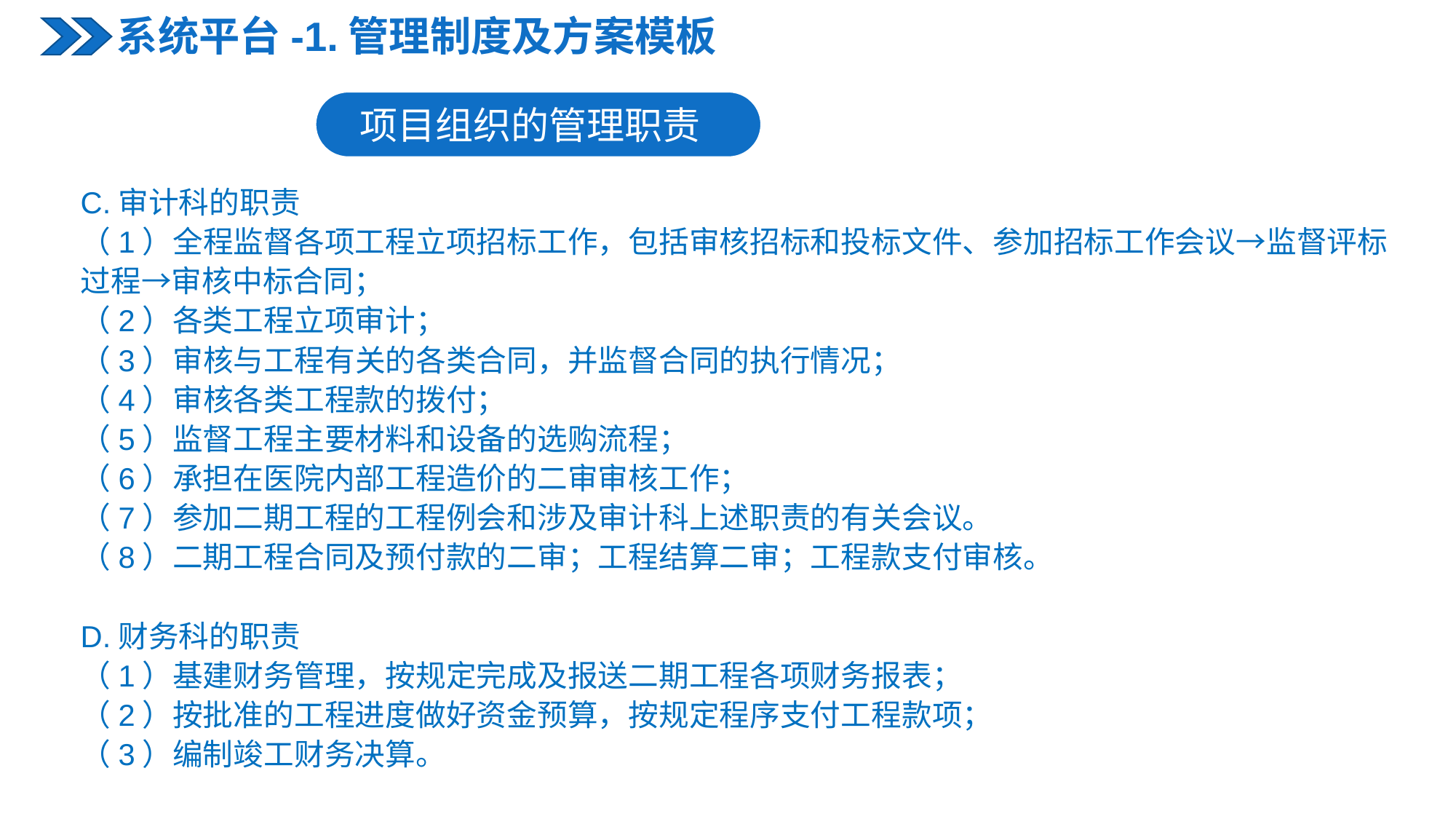

系统平台-1.管理制度及方案模板

项目组织的管理职责

C.审计科的职责
（1）全程监督各项工程立项招标工作，包括审核招标和投标文件、参加招标工作会议→监督评标过程→审核中标合同；
（2）各类工程立项审计；
（3）审核与工程有关的各类合同，并监督合同的执行情况；
（4）审核各类工程款的拨付；
（5）监督工程主要材料和设备的选购流程；
（6）承担在医院内部工程造价的二审审核工作；
（7）参加二期工程的工程例会和涉及审计科上述职责的有关会议。
（8）二期工程合同及预付款的二审；工程结算二审；工程款支付审核。

D.财务科的职责
（1）基建财务管理，按规定完成及报送二期工程各项财务报表；
（2）按批准的工程进度做好资金预算，按规定程序支付工程款项；
（3）编制竣工财务决算。